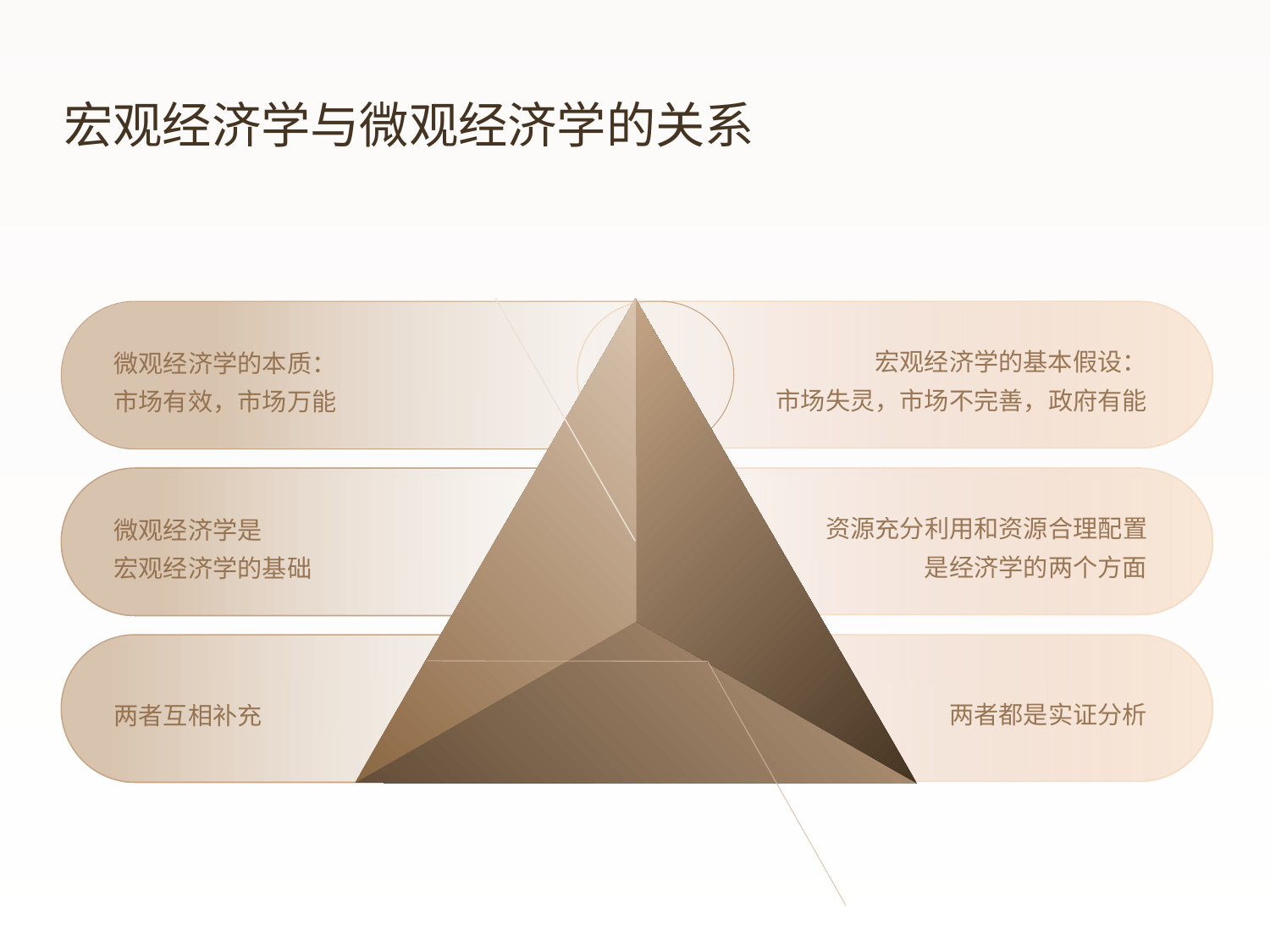

宏观经济学与微观经济学的关系

微观经济学的本质：
市场有效，市场万能

微观经济学是
宏观经济学的基础

两者互相补充

宏观经济学的基本假设：
市场失灵，市场不完善，政府有能

资源充分利用和资源合理配置是经济学的两个方面

两者都是实证分析